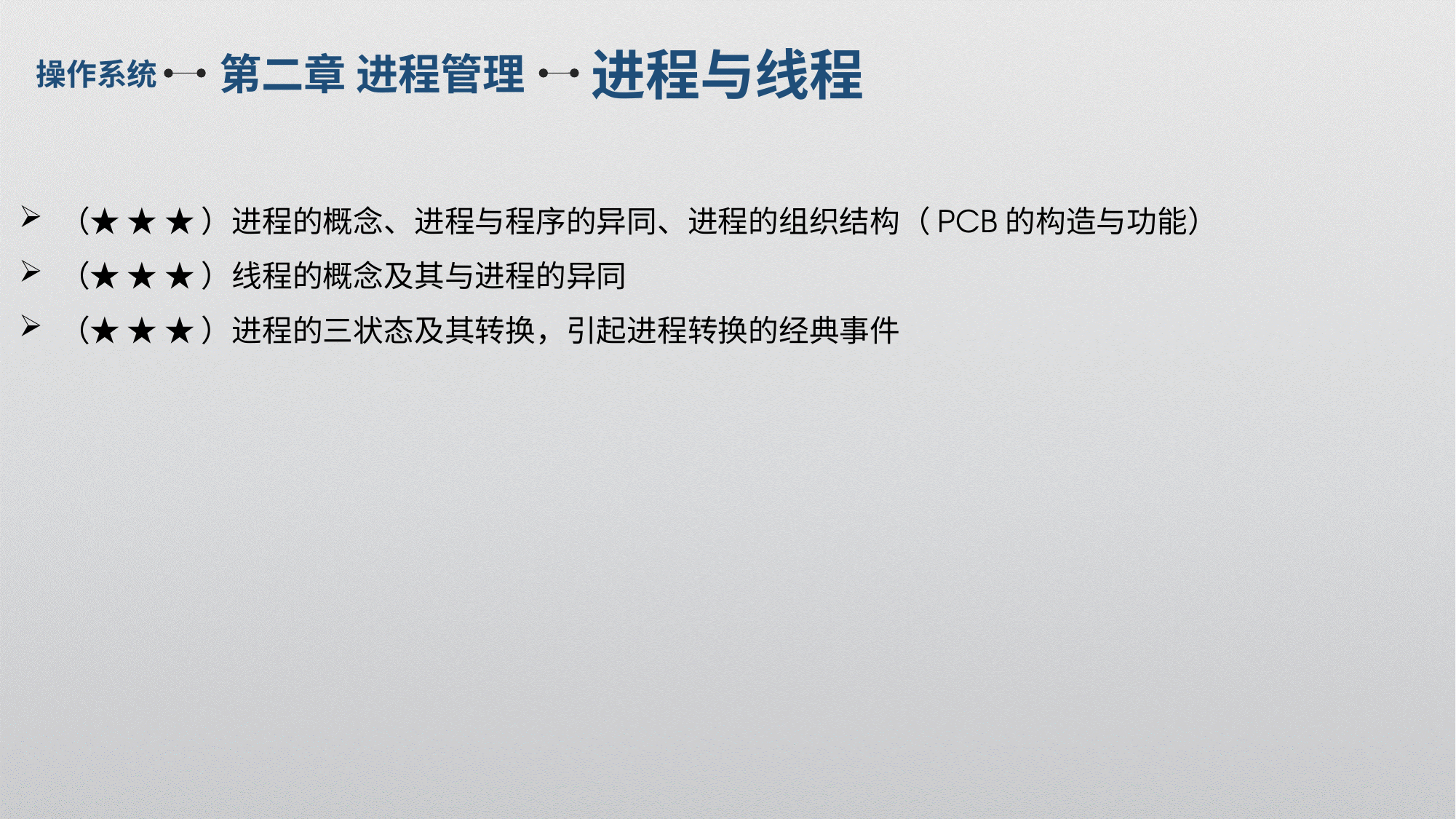

进程与线程
第二章 进程管理
操作系统
（★ ★ ★ ）进程的概念、进程与程序的异同、进程的组织结构（PCB的构造与功能）
（★ ★ ★ ）线程的概念及其与进程的异同
（★ ★ ★ ）进程的三状态及其转换，引起进程转换的经典事件